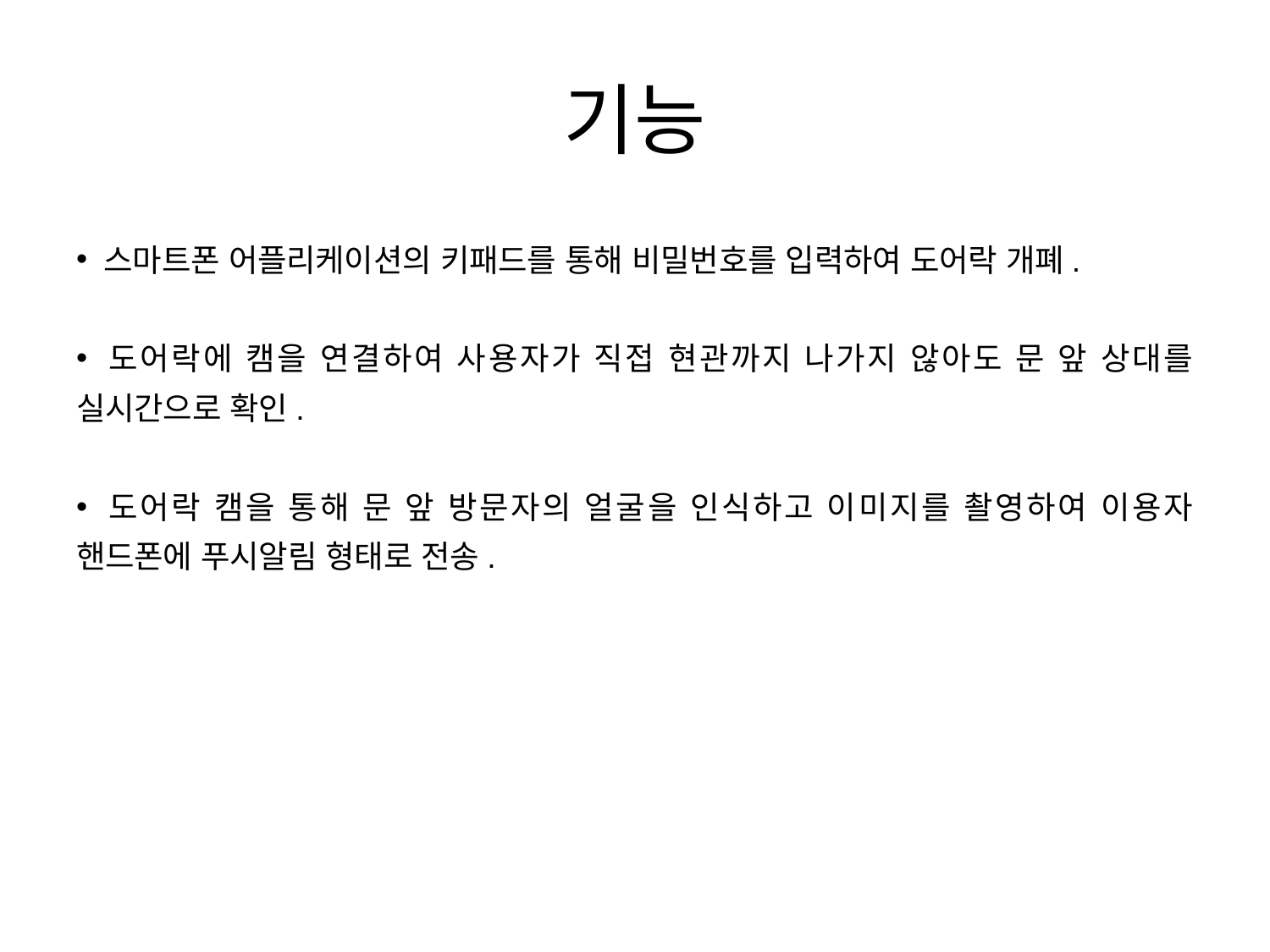

# 기능
 스마트폰 어플리케이션의 키패드를 통해 비밀번호를 입력하여 도어락 개폐.

 도어락에 캠을 연결하여 사용자가 직접 현관까지 나가지 않아도 문 앞 상대를 실시간으로 확인.

 도어락 캠을 통해 문 앞 방문자의 얼굴을 인식하고 이미지를 촬영하여 이용자 핸드폰에 푸시알림 형태로 전송.